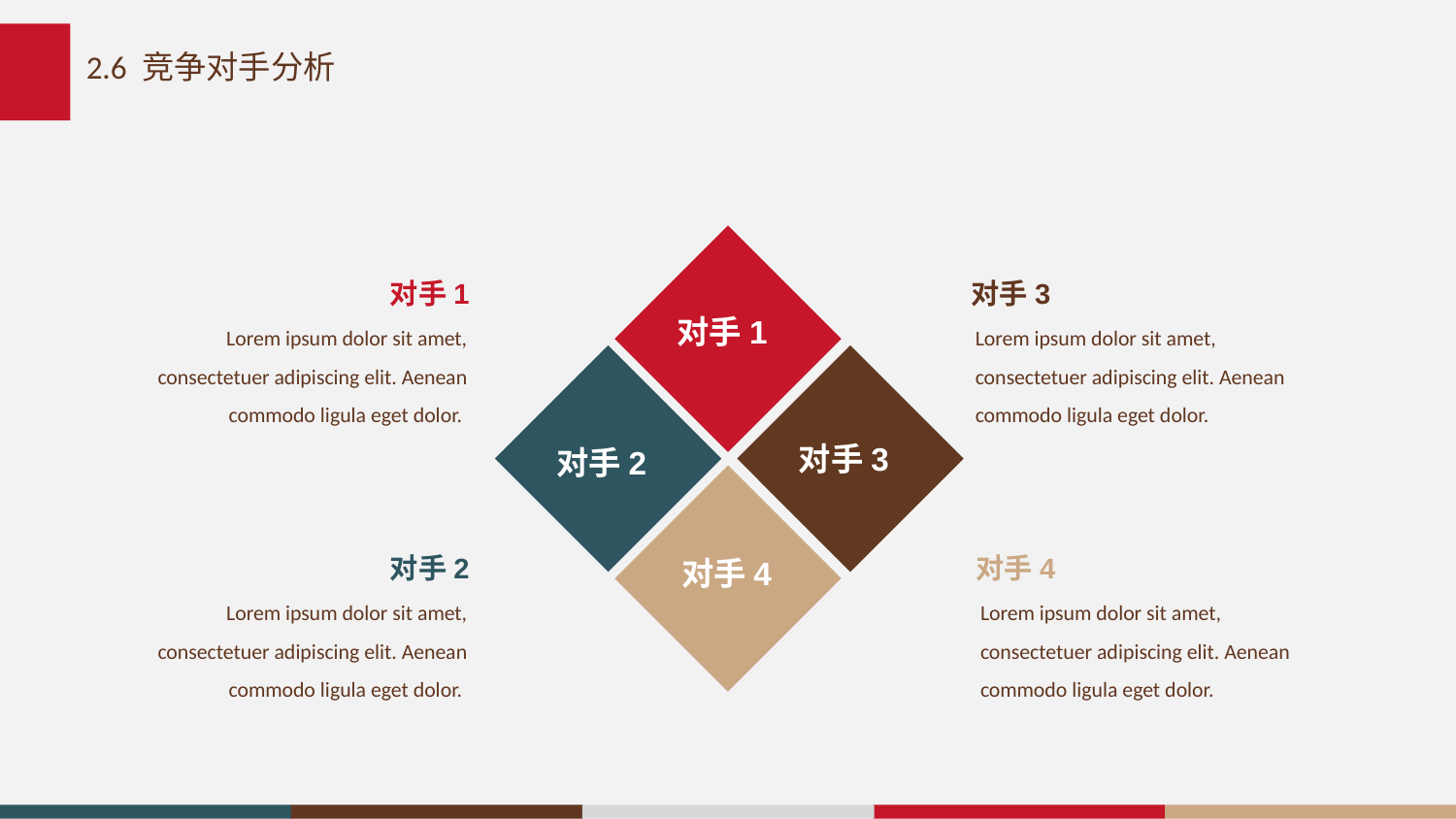

# 2.6 竞争对手分析

对手1
对手3
对手1
Lorem ipsum dolor sit amet, consectetuer adipiscing elit. Aenean commodo ligula eget dolor.
Lorem ipsum dolor sit amet, consectetuer adipiscing elit. Aenean commodo ligula eget dolor.

对手3
对手2

对手2
对手4
对手4
Lorem ipsum dolor sit amet, consectetuer adipiscing elit. Aenean commodo ligula eget dolor.
Lorem ipsum dolor sit amet, consectetuer adipiscing elit. Aenean commodo ligula eget dolor.